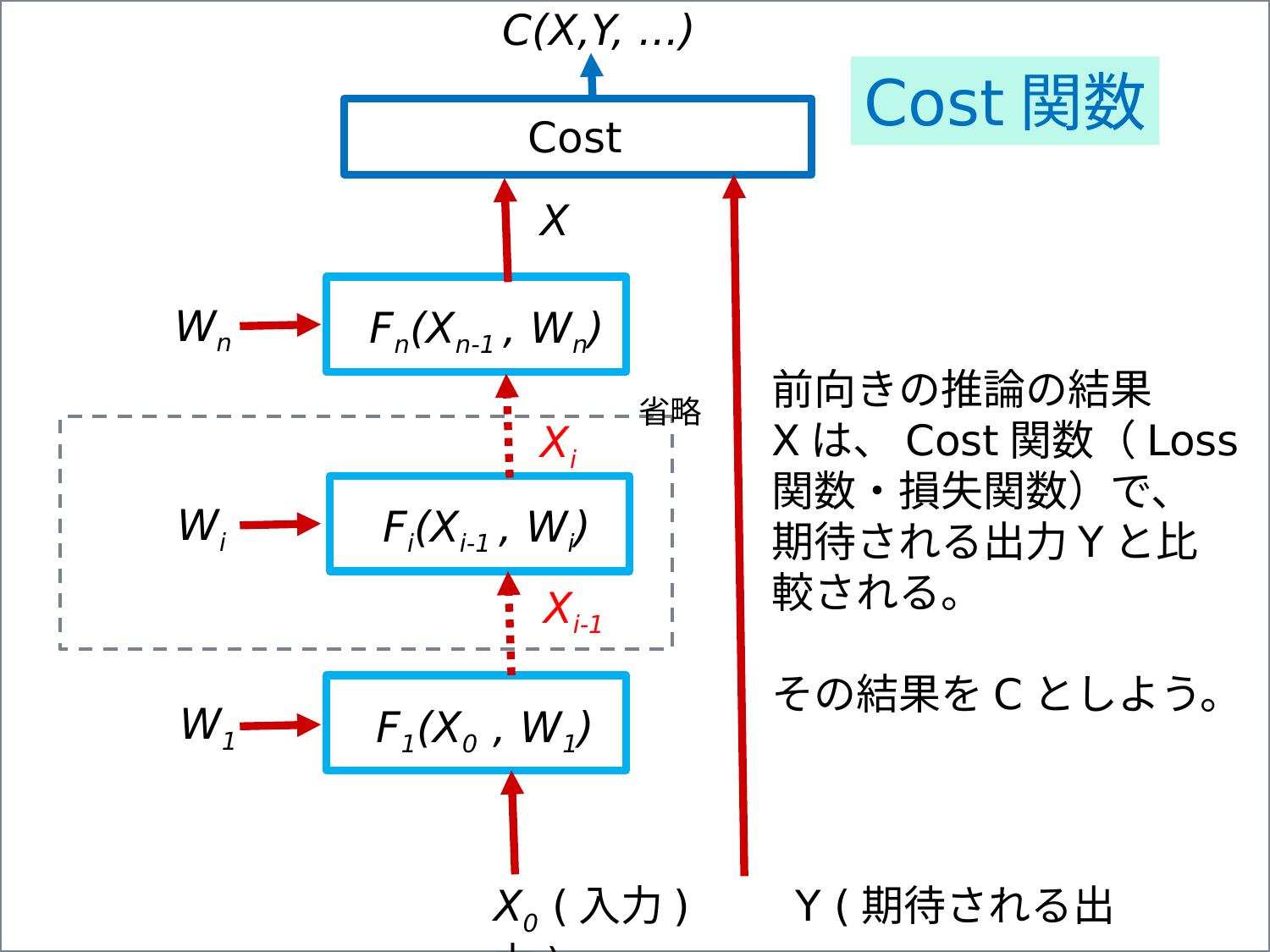

C(X,Y, ...)
Cost関数

Cost
X

Wn
Fn(Xn-1 , Wn)
前向きの推論の結果
Xは、Cost関数（Loss
関数・損失関数）で、
期待される出力Yと比
較される。

その結果をCとしよう。
省略
Xi

Wi
Fi(Xi-1 , Wi)
Xi-1

W1
F1(X0  , W1)
X0 (入力)　　Y (期待される出力)